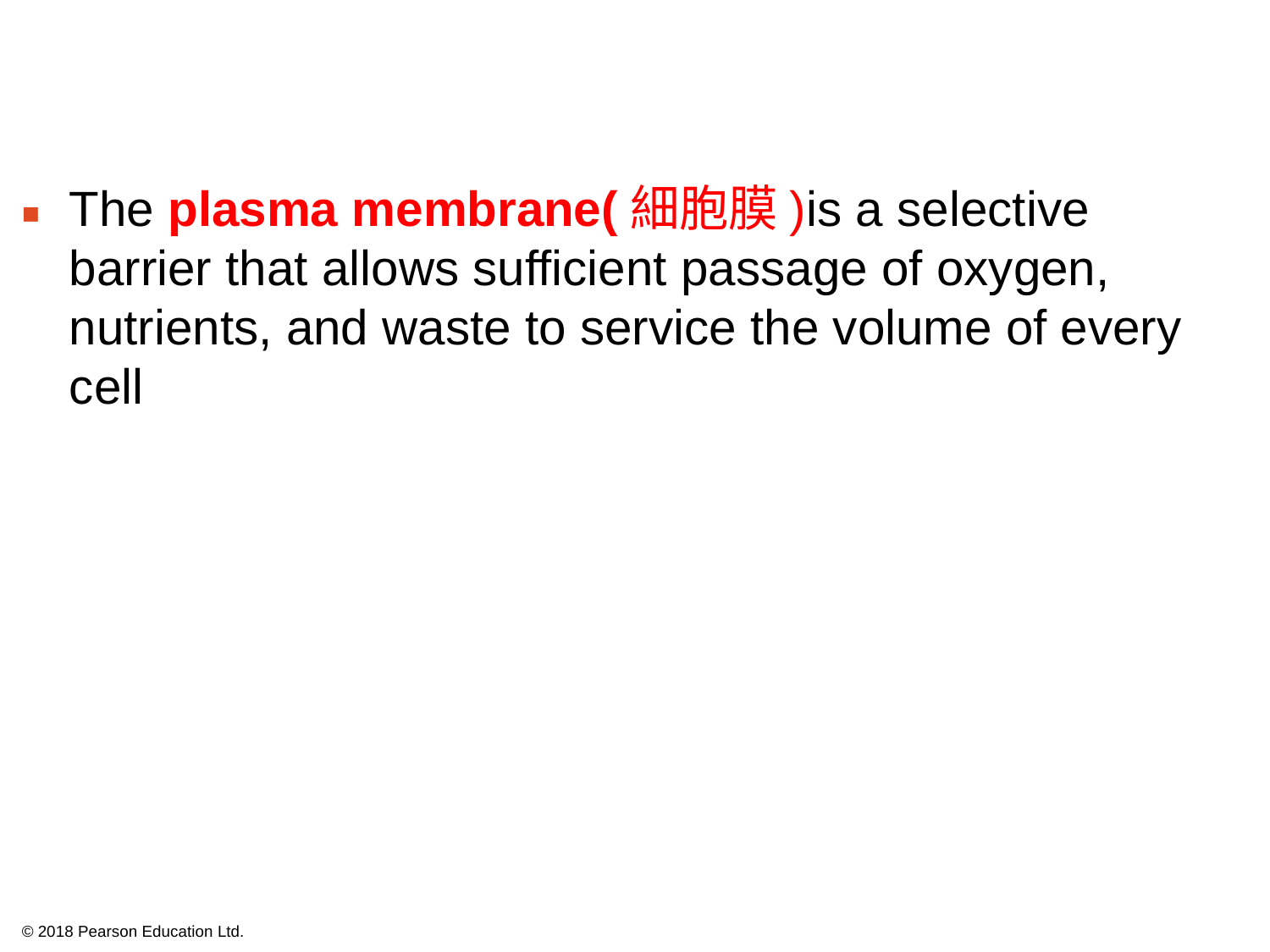

The plasma membrane(細胞膜)is a selective barrier that allows sufficient passage of oxygen, nutrients, and waste to service the volume of every cell
© 2018 Pearson Education Ltd.